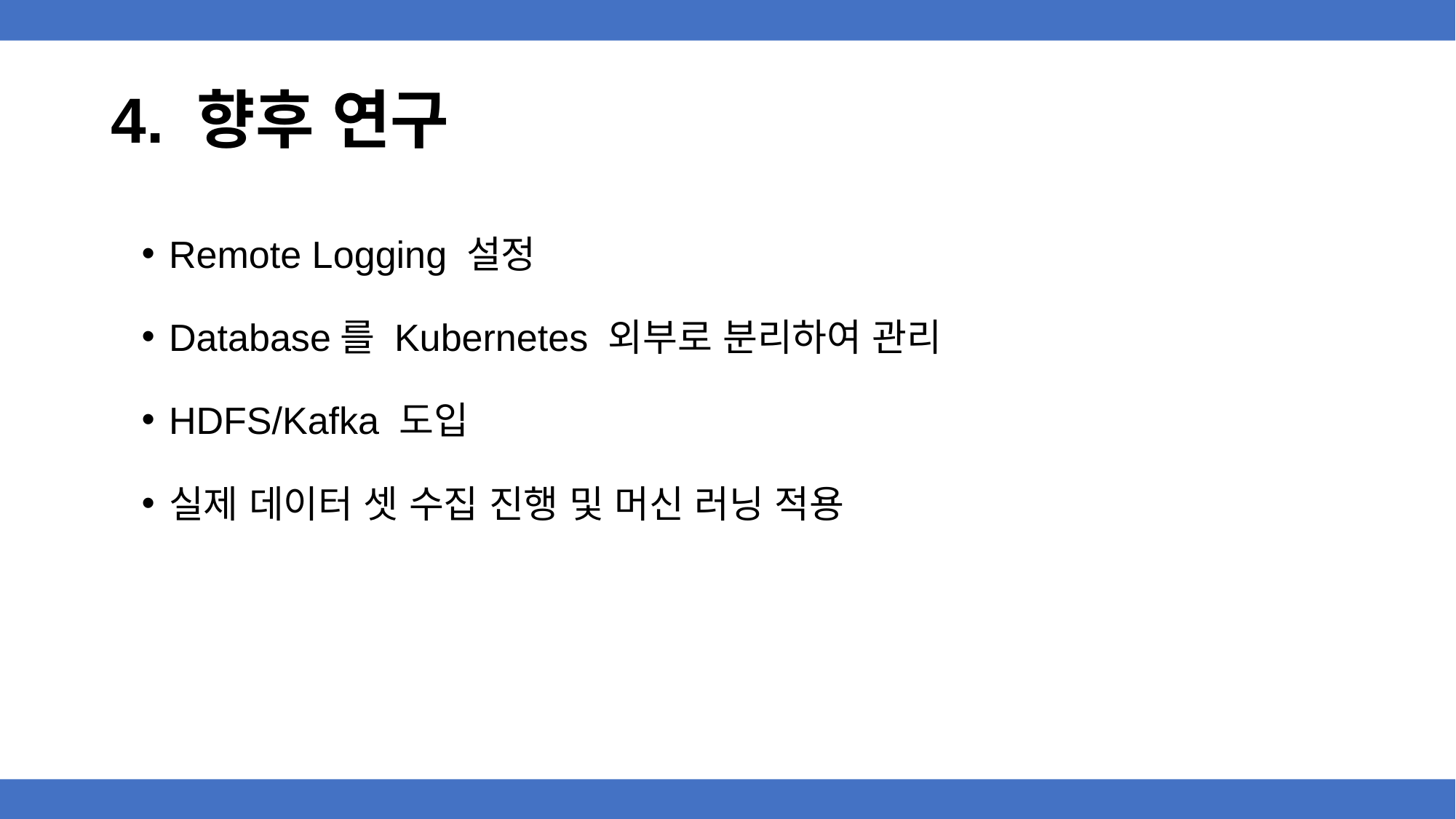

# 4. 향후 연구
Remote Logging 설정
Database를 Kubernetes 외부로 분리하여 관리
HDFS/Kafka 도입
실제 데이터 셋 수집 진행 및 머신 러닝 적용